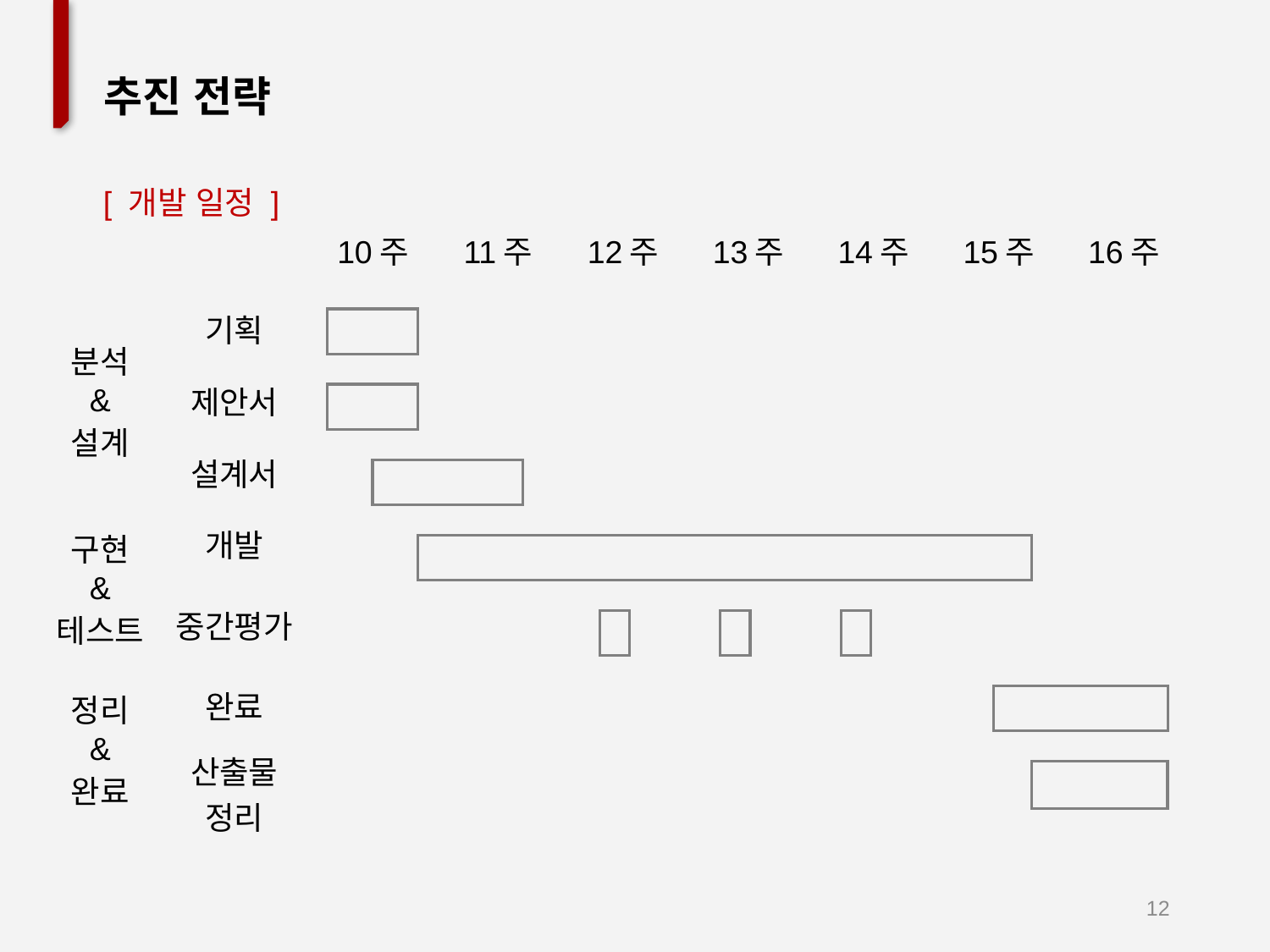

추진 전략
[ 개발 일정 ]
|  |  | 10주 | 11주 | 12주 | 13주 | 14주 | 15주 | 16주 |
| --- | --- | --- | --- | --- | --- | --- | --- | --- |
| 분석 & 설계 | 기획 |  |  |  |  |  |  |  |
|  | 제안서 |  |  |  |  |  |  |  |
|  | 설계서 |  |  |  |  |  |  |  |
| 구현 & 테스트 | 개발 |  |  |  |  |  |  |  |
|  | 중간평가 |  |  |  |  |  |  |  |
| 정리 & 완료 | 완료 |  |  |  |  |  |  |  |
|  | 산출물 정리 |  |  |  |  |  |  |  |

12